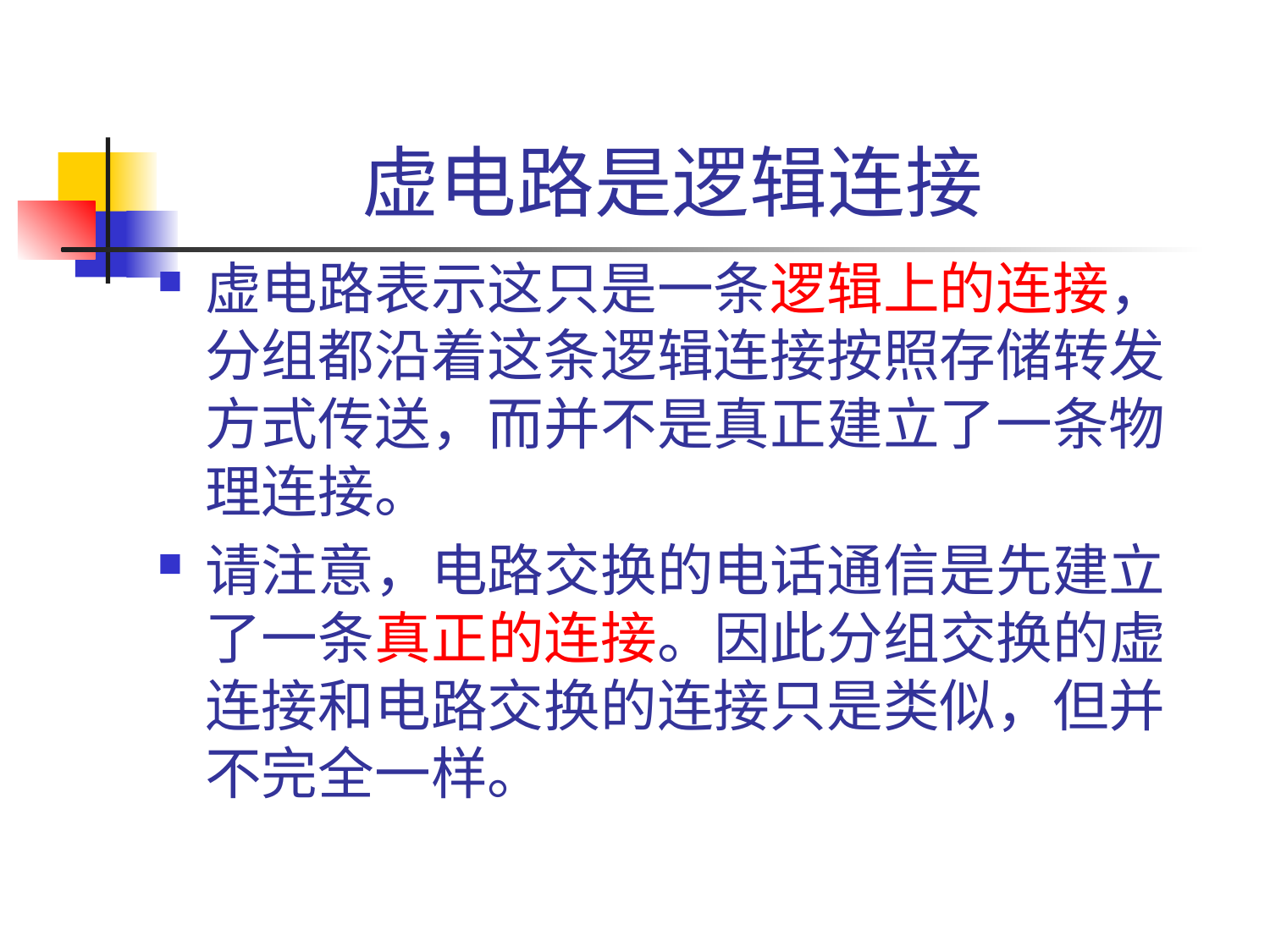

# 虚电路是逻辑连接
虚电路表示这只是一条逻辑上的连接，分组都沿着这条逻辑连接按照存储转发方式传送，而并不是真正建立了一条物理连接。
请注意，电路交换的电话通信是先建立了一条真正的连接。因此分组交换的虚连接和电路交换的连接只是类似，但并不完全一样。